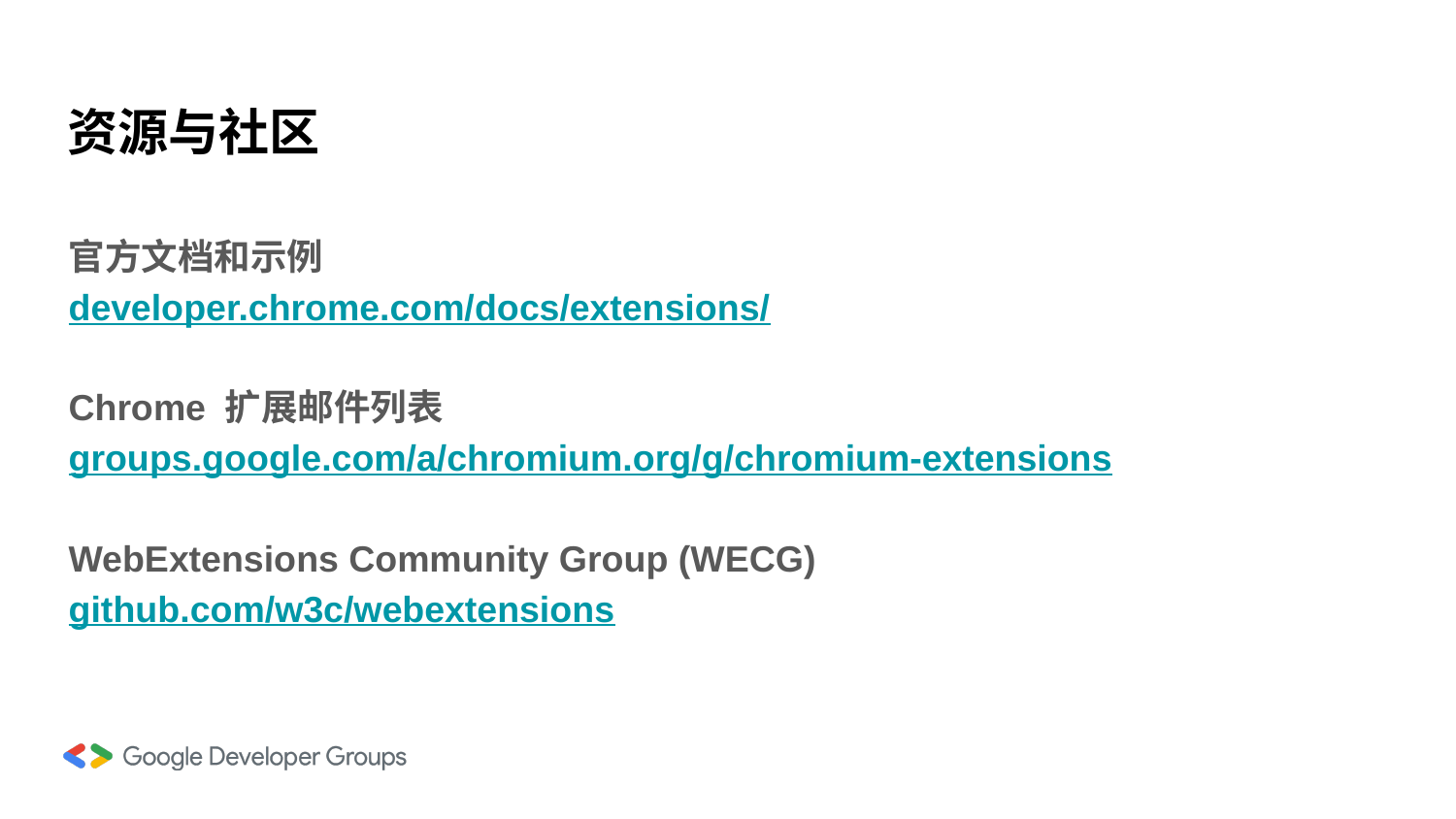

# 资源与社区
官方文档和示例
developer.chrome.com/docs/extensions/

Chrome 扩展邮件列表groups.google.com/a/chromium.org/g/chromium-extensions

WebExtensions Community Group (WECG)
github.com/w3c/webextensions